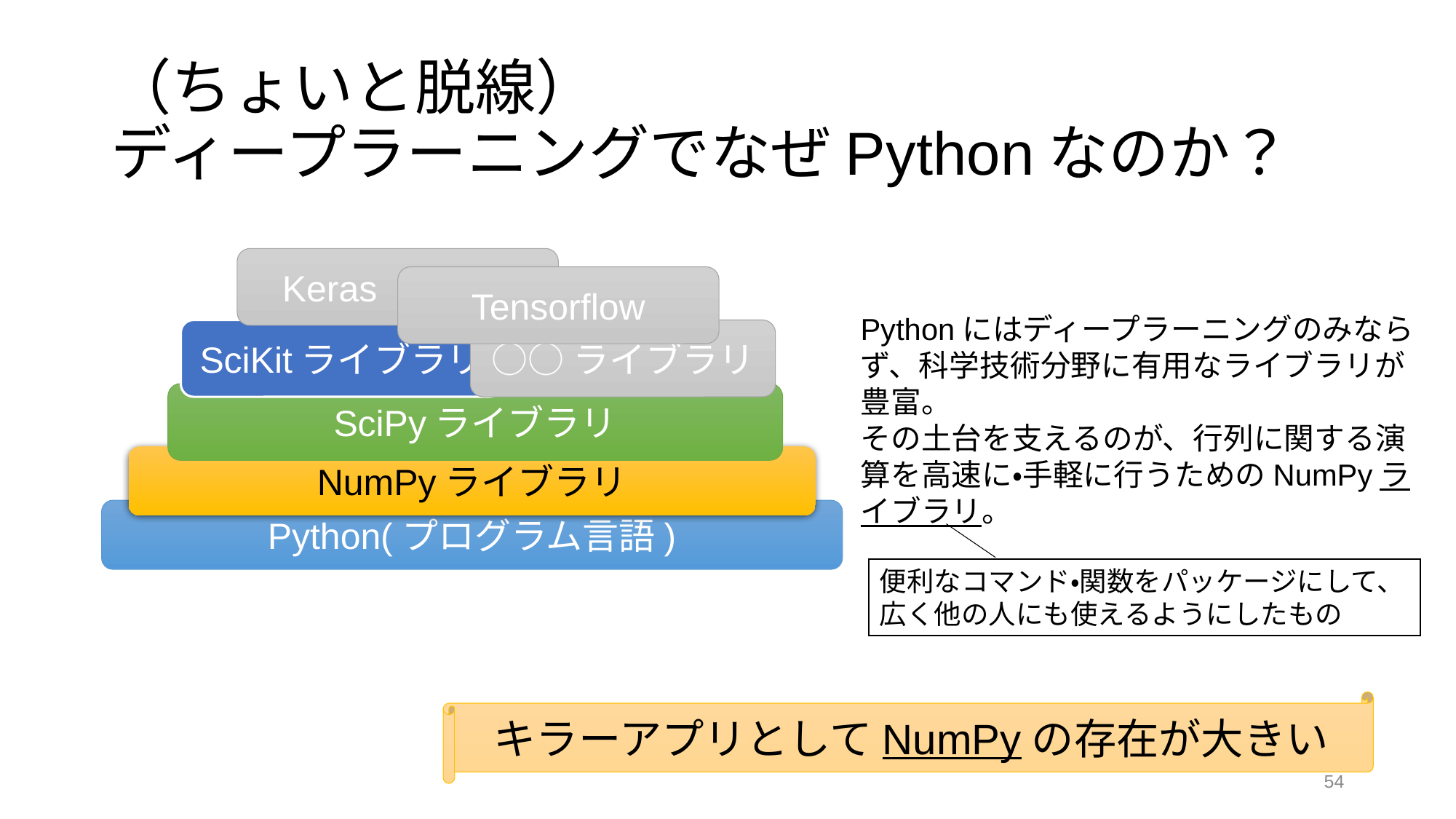

# （ちょいと脱線） ディープラーニングでなぜPythonなのか？
   Keras
Tensorflow
Pythonにはディープラーニングのみならず、科学技術分野に有用なライブラリが豊富。
その土台を支えるのが、行列に関する演算を高速に・手軽に行うためのNumPyライブラリ。
○○ライブラリ
SciKitライブラリ
SciPyライブラリ
NumPyライブラリ
Python(プログラム言語)
便利なコマンド・関数をパッケージにして、広く他の人にも使えるようにしたもの
キラーアプリとしてNumPyの存在が大きい
54